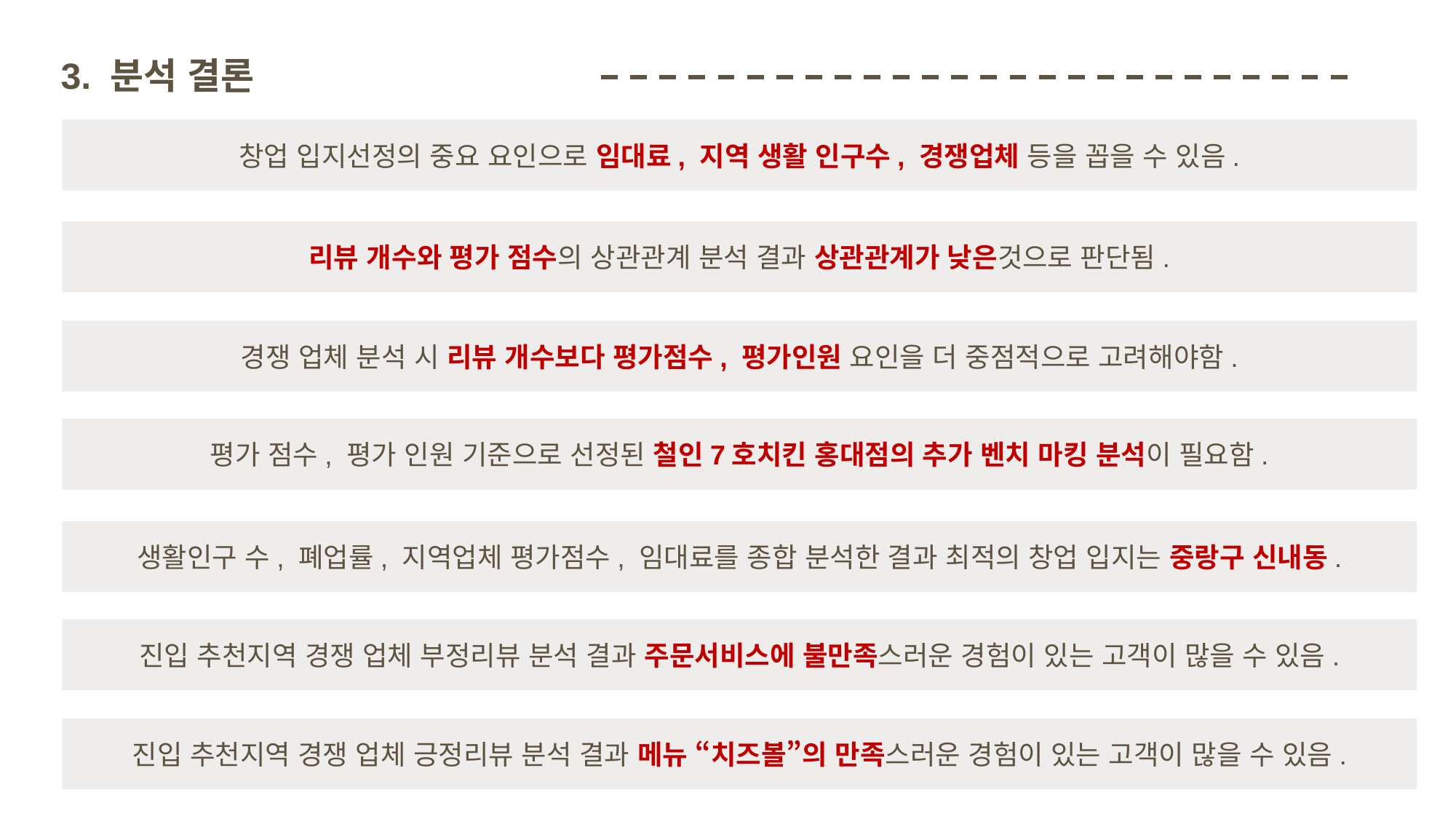

3. 분석 결론
창업 입지선정의 중요 요인으로 임대료, 지역 생활 인구수, 경쟁업체 등을 꼽을 수 있음.
리뷰 개수와 평가 점수의 상관관계 분석 결과 상관관계가 낮은것으로 판단됨.
경쟁 업체 분석 시 리뷰 개수보다 평가점수, 평가인원 요인을 더 중점적으로 고려해야함.
평가 점수, 평가 인원 기준으로 선정된 철인7호치킨 홍대점의 추가 벤치 마킹 분석이 필요함.
생활인구 수, 폐업률, 지역업체 평가점수, 임대료를 종합 분석한 결과 최적의 창업 입지는 중랑구 신내동.
진입 추천지역 경쟁 업체 부정리뷰 분석 결과 주문서비스에 불만족스러운 경험이 있는 고객이 많을 수 있음.
진입 추천지역 경쟁 업체 긍정리뷰 분석 결과 메뉴 “치즈볼”의 만족스러운 경험이 있는 고객이 많을 수 있음.